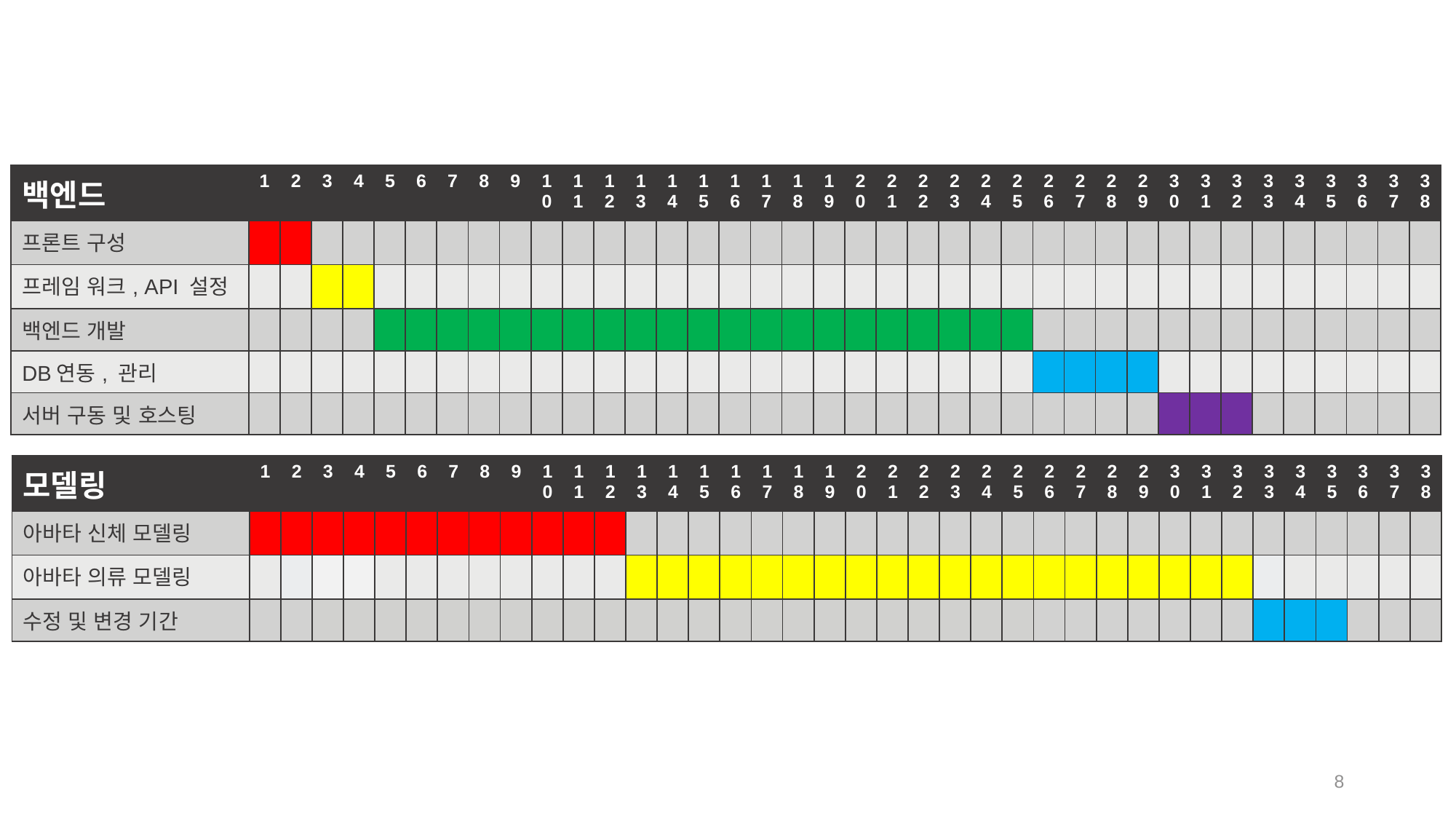

| 백엔드 | 1 | 2 | 3 | 4 | 5 | 6 | 7 | 8 | 9 | 10 | 11 | 12 | 13 | 14 | 15 | 16 | 17 | 18 | 19 | 20 | 21 | 22 | 23 | 24 | 25 | 26 | 27 | 28 | 29 | 30 | 31 | 32 | 33 | 34 | 35 | 36 | 37 | 38 |
| --- | --- | --- | --- | --- | --- | --- | --- | --- | --- | --- | --- | --- | --- | --- | --- | --- | --- | --- | --- | --- | --- | --- | --- | --- | --- | --- | --- | --- | --- | --- | --- | --- | --- | --- | --- | --- | --- | --- |
| 프론트 구성 |  |  |  |  |  |  |  |  |  |  |  |  |  |  |  |  |  |  |  |  |  |  |  |  |  |  |  |  |  |  |  |  |  |  |  |  |  |  |
| 프레임 워크, API 설정 |  |  |  |  |  |  |  |  |  |  |  |  |  |  |  |  |  |  |  |  |  |  |  |  |  |  |  |  |  |  |  |  |  |  |  |  |  |  |
| 백엔드 개발 |  |  |  |  |  |  |  |  |  |  |  |  |  |  |  |  |  |  |  |  |  |  |  |  |  |  |  |  |  |  |  |  |  |  |  |  |  |  |
| DB연동, 관리 |  |  |  |  |  |  |  |  |  |  |  |  |  |  |  |  |  |  |  |  |  |  |  |  |  |  |  |  |  |  |  |  |  |  |  |  |  |  |
| 서버 구동 및 호스팅 |  |  |  |  |  |  |  |  |  |  |  |  |  |  |  |  |  |  |  |  |  |  |  |  |  |  |  |  |  |  |  |  |  |  |  |  |  |  |
| 모델링 | 1 | 2 | 3 | 4 | 5 | 6 | 7 | 8 | 9 | 10 | 11 | 12 | 13 | 14 | 15 | 16 | 17 | 18 | 19 | 20 | 21 | 22 | 23 | 24 | 25 | 26 | 27 | 28 | 29 | 30 | 31 | 32 | 33 | 34 | 35 | 36 | 37 | 38 |
| --- | --- | --- | --- | --- | --- | --- | --- | --- | --- | --- | --- | --- | --- | --- | --- | --- | --- | --- | --- | --- | --- | --- | --- | --- | --- | --- | --- | --- | --- | --- | --- | --- | --- | --- | --- | --- | --- | --- |
| 아바타 신체 모델링 |  |  |  |  |  |  |  |  |  |  |  |  |  |  |  |  |  |  |  |  |  |  |  |  |  |  |  |  |  |  |  |  |  |  |  |  |  |  |
| 아바타 의류 모델링 |  |  |  |  |  |  |  |  |  |  |  |  |  |  |  |  |  |  |  |  |  |  |  |  |  |  |  |  |  |  |  |  |  |  |  |  |  |  |
| 수정 및 변경 기간 |  |  |  |  |  |  |  |  |  |  |  |  |  |  |  |  |  |  |  |  |  |  |  |  |  |  |  |  |  |  |  |  |  |  |  |  |  |  |
8